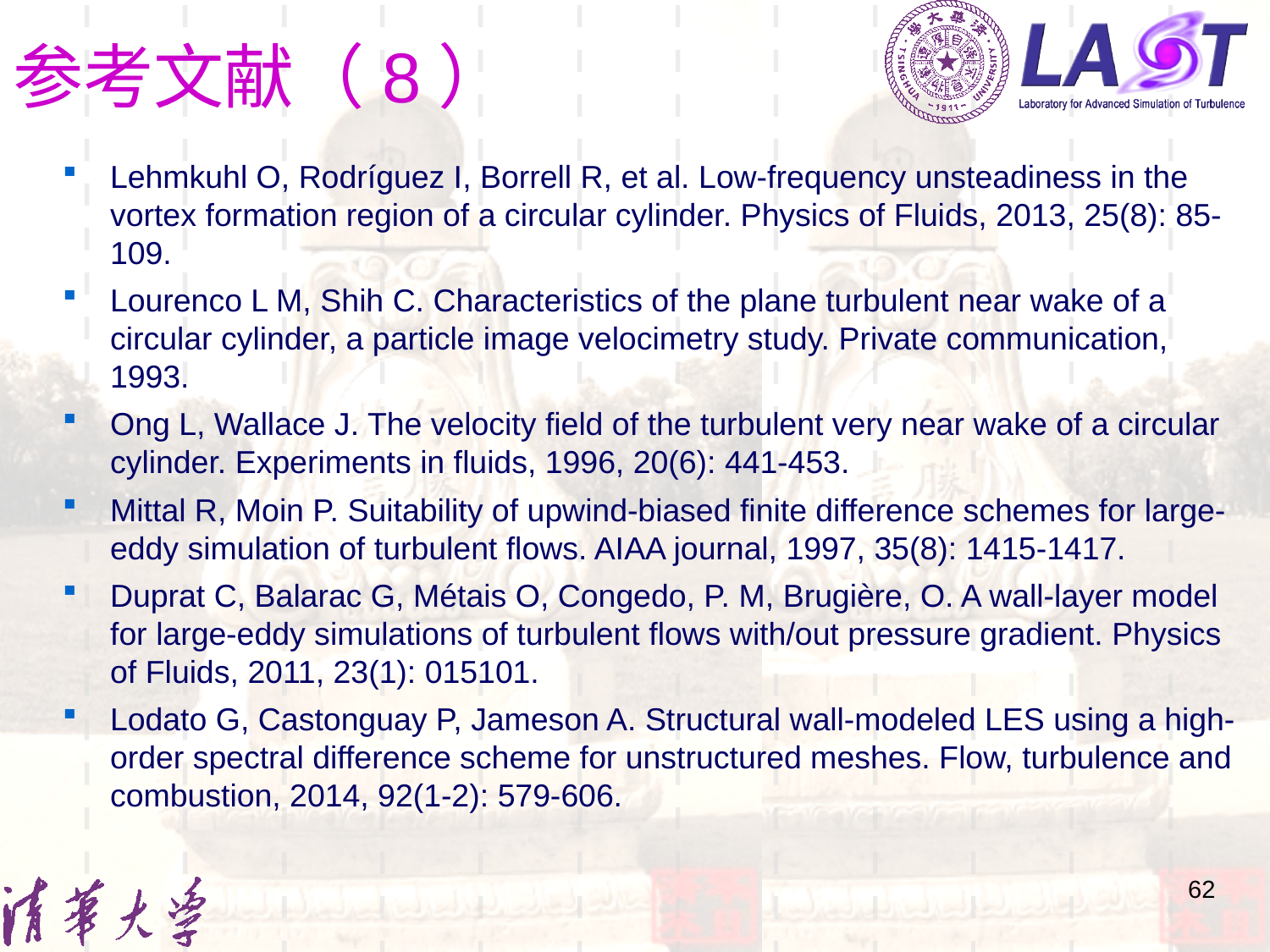

# 参考文献（8）
Lehmkuhl O, Rodríguez I, Borrell R, et al. Low-frequency unsteadiness in the vortex formation region of a circular cylinder. Physics of Fluids, 2013, 25(8): 85-109.
Lourenco L M, Shih C. Characteristics of the plane turbulent near wake of a circular cylinder, a particle image velocimetry study. Private communication, 1993.
Ong L, Wallace J. The velocity field of the turbulent very near wake of a circular cylinder. Experiments in fluids, 1996, 20(6): 441-453.
Mittal R, Moin P. Suitability of upwind-biased finite difference schemes for large-eddy simulation of turbulent flows. AIAA journal, 1997, 35(8): 1415-1417.
Duprat C, Balarac G, Métais O, Congedo, P. M, Brugière, O. A wall-layer model for large-eddy simulations of turbulent flows with/out pressure gradient. Physics of Fluids, 2011, 23(1): 015101.
Lodato G, Castonguay P, Jameson A. Structural wall-modeled LES using a high-order spectral difference scheme for unstructured meshes. Flow, turbulence and combustion, 2014, 92(1-2): 579-606.

62